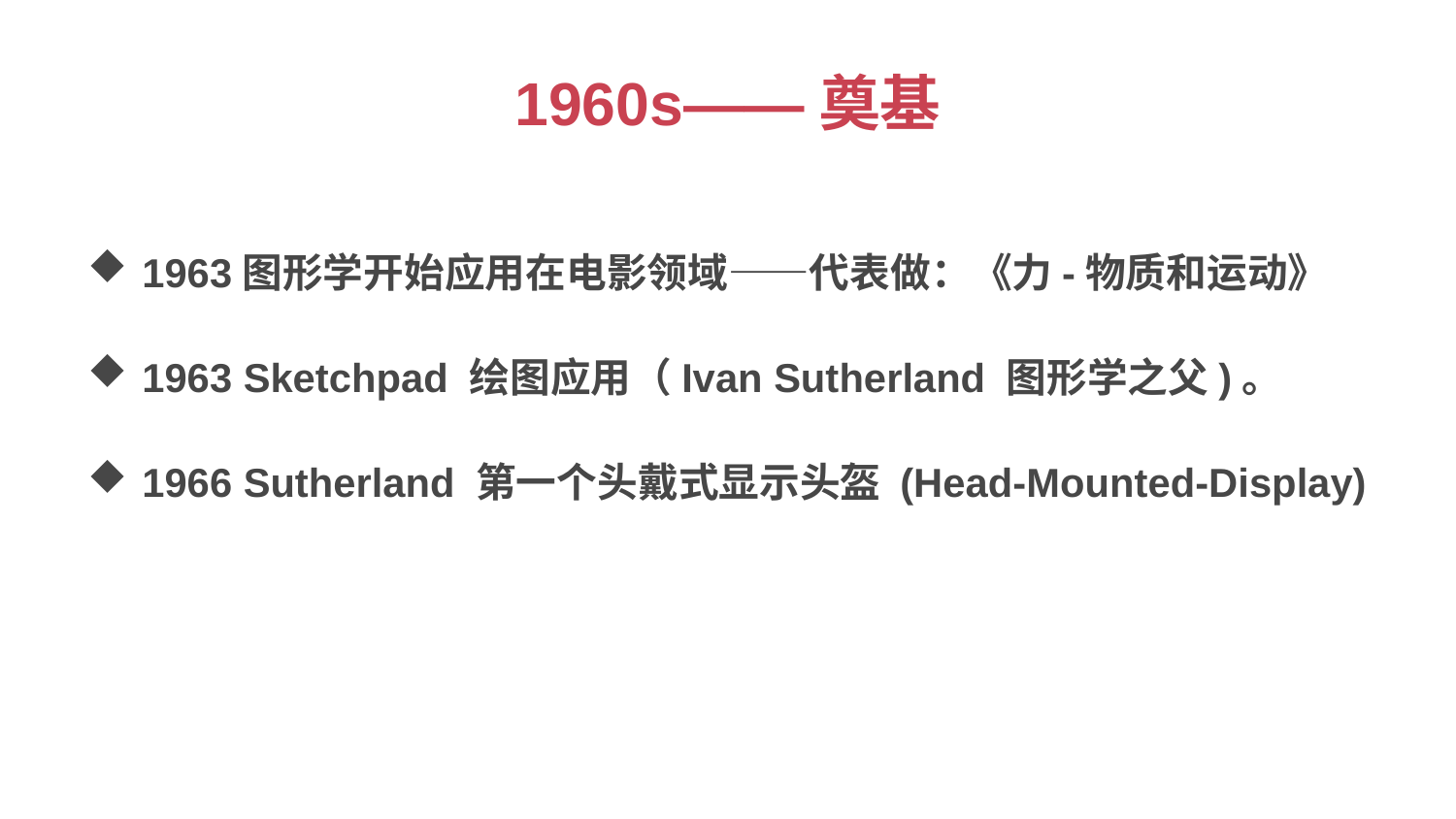

# 1960s——奠基
1963图形学开始应用在电影领域——代表做：《力-物质和运动》
1963 Sketchpad 绘图应用（Ivan Sutherland 图形学之父)。
1966 Sutherland 第一个头戴式显示头盔 (Head-Mounted-Display)